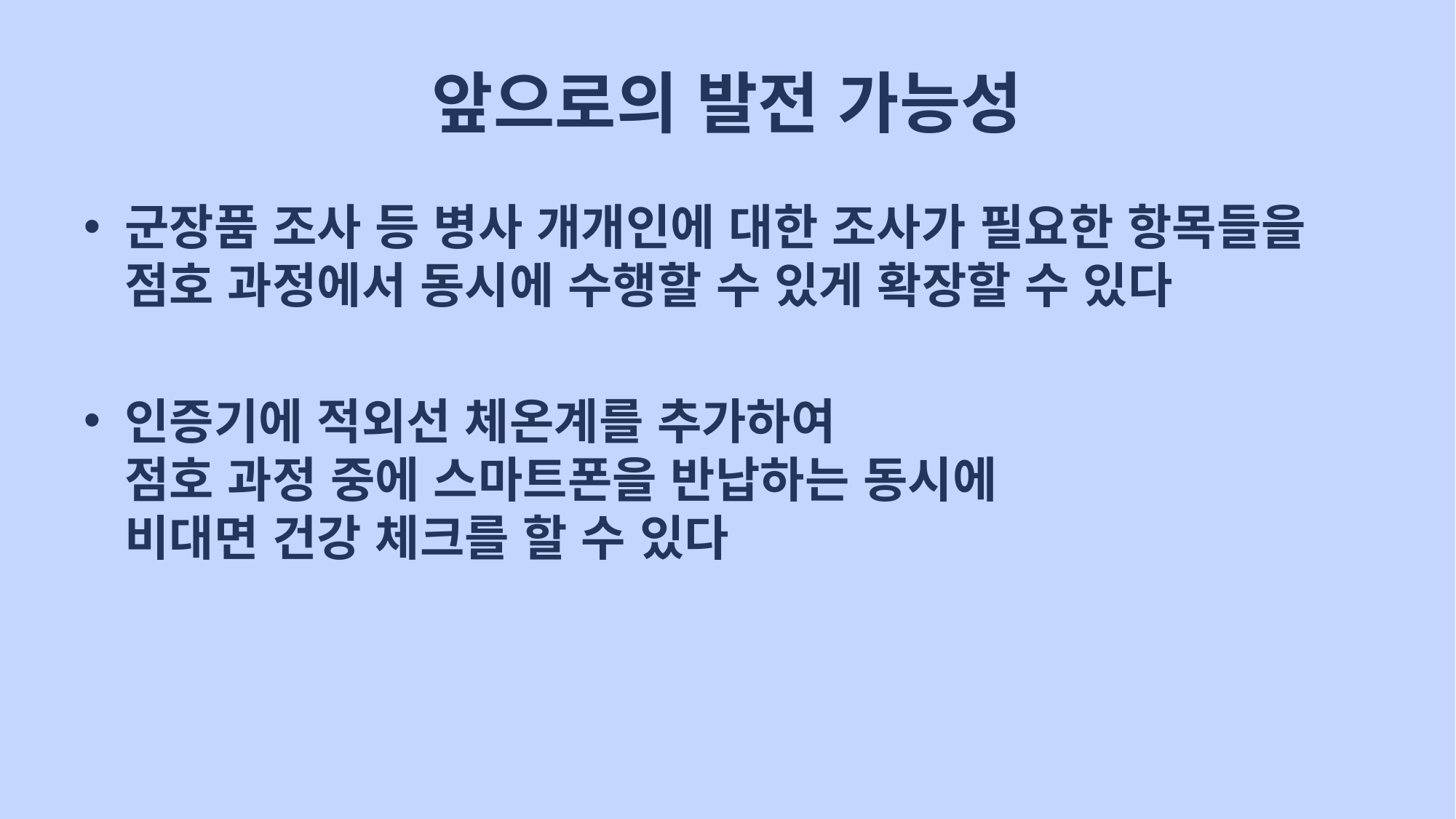

# 앞으로의 발전 가능성
군장품 조사 등 병사 개개인에 대한 조사가 필요한 항목들을 점호 과정에서 동시에 수행할 수 있게 확장할 수 있다

인증기에 적외선 체온계를 추가하여
점호 과정 중에 스마트폰을 반납하는 동시에
비대면 건강 체크를 할 수 있다